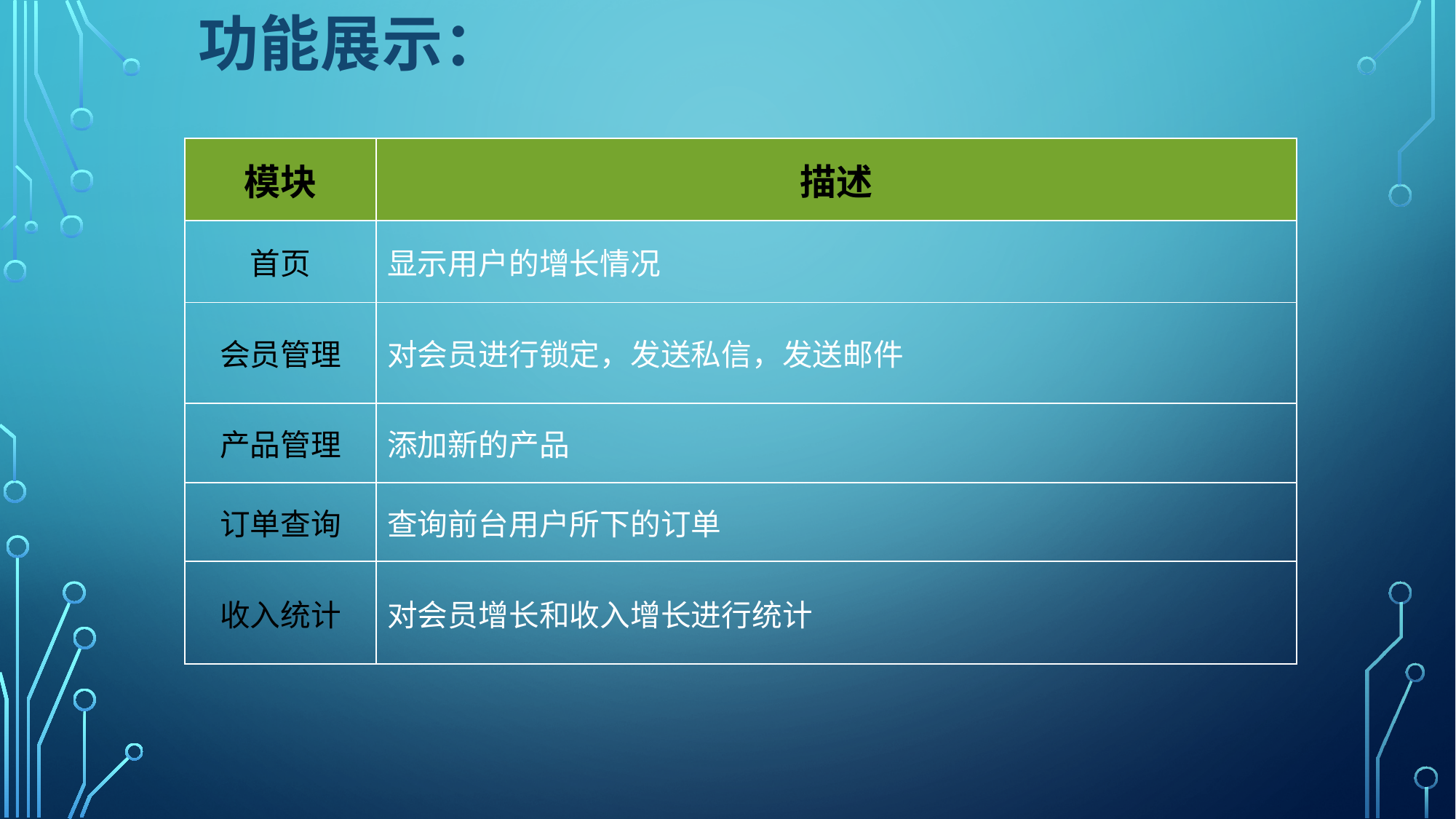

功能展示：
| 模块 | 描述 |
| --- | --- |
| 首页 | 显示用户的增长情况 |
| 会员管理 | 对会员进行锁定，发送私信，发送邮件 |
| 产品管理 | 添加新的产品 |
| 订单查询 | 查询前台用户所下的订单 |
| 收入统计 | 对会员增长和收入增长进行统计 |